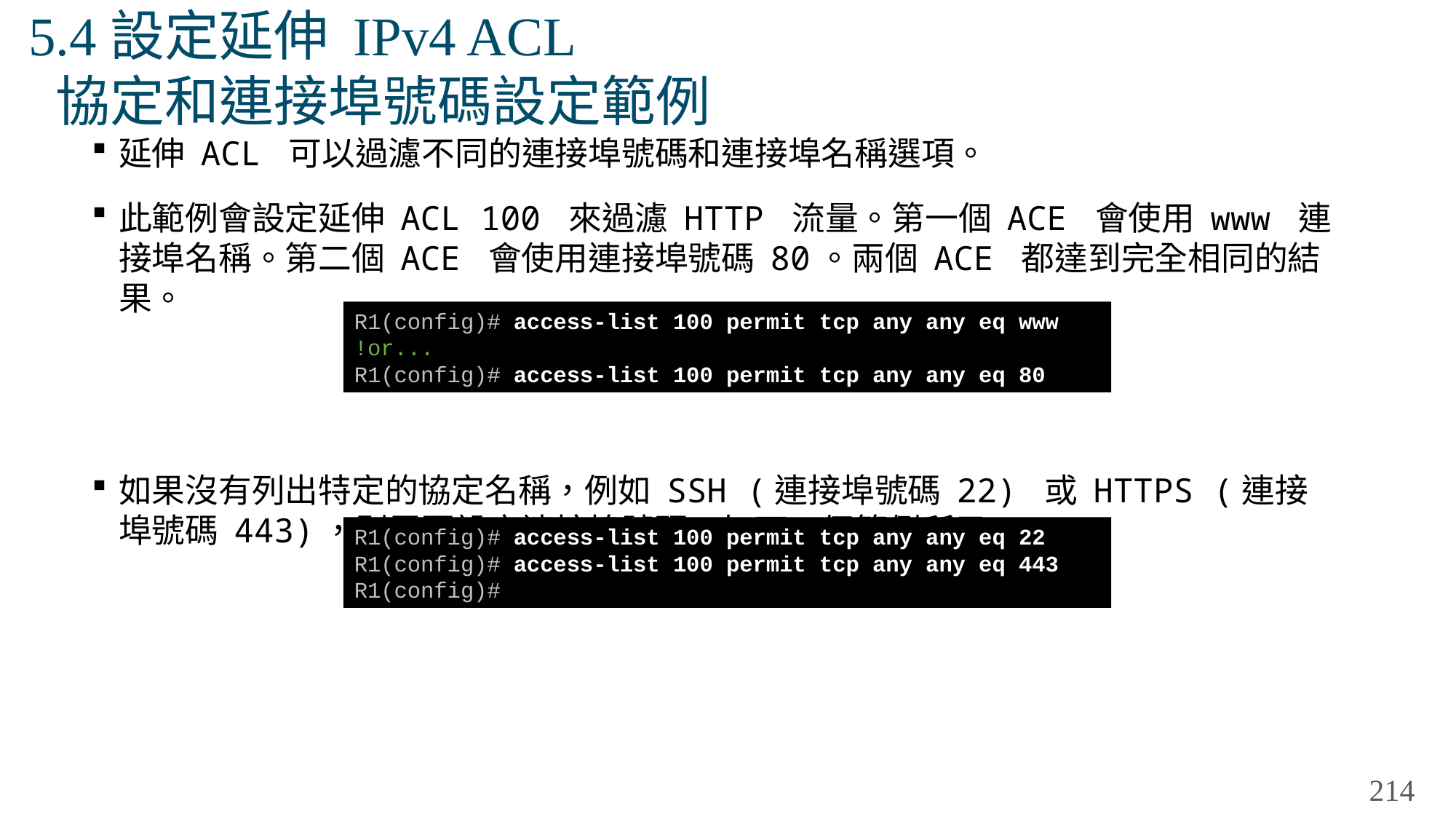

# 5.4設定延伸 IPv4 ACL 協定和連接埠號碼設定範例
延伸 ACL 可以過濾不同的連接埠號碼和連接埠名稱選項。
此範例會設定延伸 ACL 100 來過濾 HTTP 流量。第一個 ACE 會使用 www 連接埠名稱。第二個 ACE 會使用連接埠號碼 80。兩個 ACE 都達到完全相同的結果。

如果沒有列出特定的協定名稱，例如 SSH (連接埠號碼 22) 或 HTTPS (連接埠號碼 443)，則需要設定連接埠號碼，如下一個範例所示。
R1(config)# access-list 100 permit tcp any any eq www
!or...
R1(config)# access-list 100 permit tcp any any eq 80
R1(config)# access-list 100 permit tcp any any eq 22
R1(config)# access-list 100 permit tcp any any eq 443
R1(config)#
214